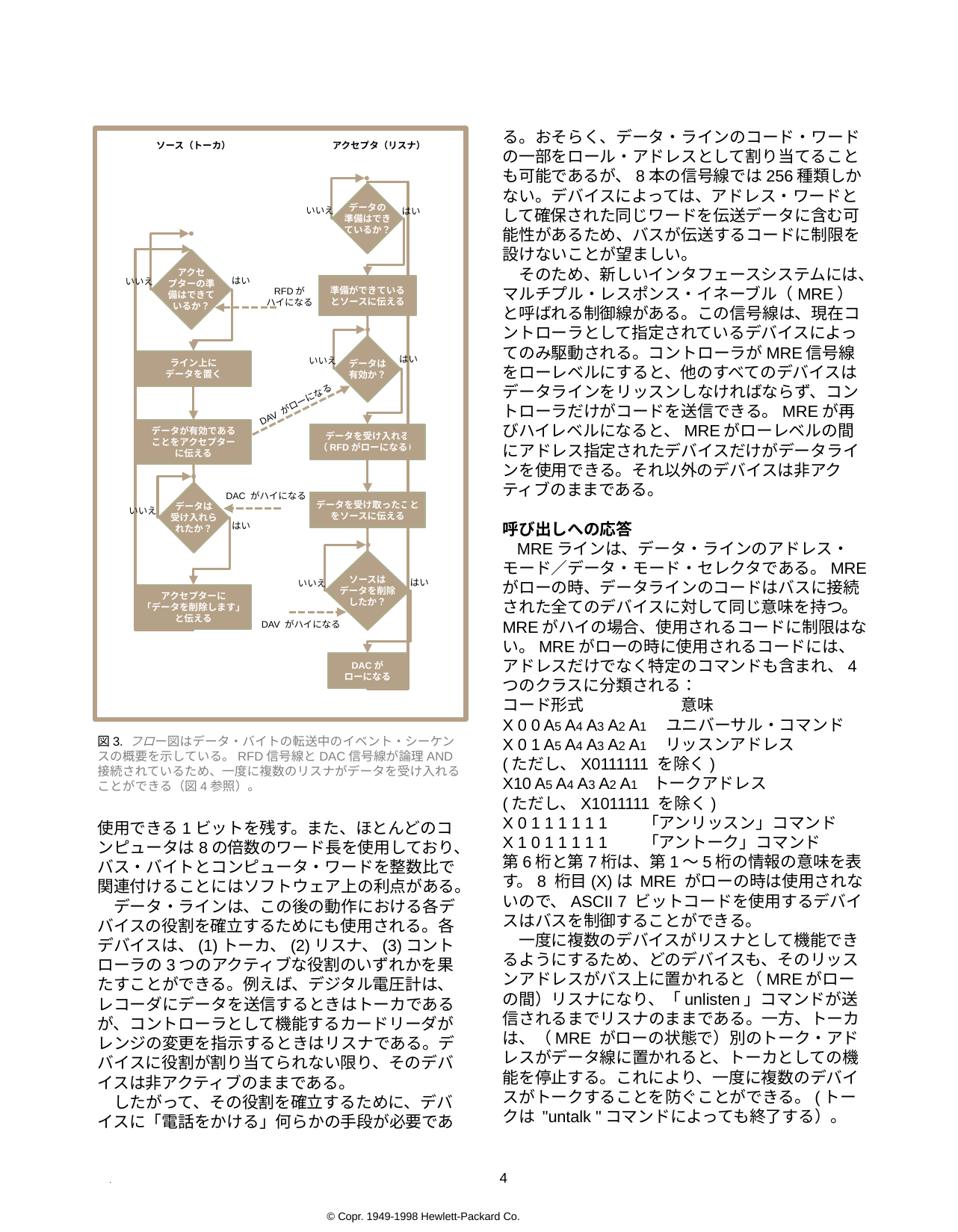

る。おそらく、データ・ラインのコード・ワード
の一部をロール・アドレスとして割り当てることも可能であるが、8本の信号線では256種類しかない。デバイスによっては、アドレス・ワードとして確保された同じワードを伝送データに含む可能性があるため、バスが伝送するコードに制限を設けないことが望ましい。
　そのため、新しいインタフェースシステムには、マルチプル・レスポンス・イネーブル（MRE）と呼ばれる制御線がある。この信号線は、現在コントローラとして指定されているデバイスによってのみ駆動される。コントローラがMRE信号線をローレベルにすると、他のすべてのデバイスはデータラインをリッスンしなければならず、コントローラだけがコードを送信できる。MREが再びハイレベルになると、MREがローレベルの間にアドレス指定されたデバイスだけがデータラインを使用できる。それ以外のデバイスは非アクティブのままである。

呼び出しへの応答
   MREラインは、データ・ラインのアドレス・モード／データ・モード・セレクタである。MREがローの時、データラインのコードはバスに接続された全てのデバイスに対して同じ意味を持つ。MREがハイの場合、使用されるコードに制限はない。MREがローの時に使用されるコードには、アドレスだけでなく特定のコマンドも含まれ、4つのクラスに分類される：
コード形式　　　　　　意味
X 0 0 A5 A4 A3 A2 A1　ユニバーサル・コマンド
X 0 1 A5 A4 A3 A2 A1　 リッスンアドレス
(ただし、X0111111 を除く)
X10 A5 A4 A3 A2 A1　トークアドレス
(ただし、X1011111 を除く)
X 0 1 1 1 1 1 1       「アンリッスン」コマンド
X 1 0 1 1 1 1 1       「アントーク」コマンド
第6桁と第7桁は、第1～5桁の情報の意味を表す。8 桁目(X)は MRE がローの時は使用されないので、ASCII 7 ビットコードを使用するデバイスはバスを制御することができる。
　一度に複数のデバイスがリスナとして機能できるようにするため、どのデバイスも、そのリッスンアドレスがバス上に置かれると（MREがローの間）リスナになり、「unlisten」コマンドが送信されるまでリスナのままである。一方、トーカは、（MRE がローの状態で）別のトーク・アドレスがデータ線に置かれると、トーカとしての機能を停止する。これにより、一度に複数のデバイスがトークすることを防ぐことができる。(トークは "untalk "コマンドによっても終了する）。
as role addresses but with 8 bils there are only 256 different words. Because data transmitted by some devices might include the same words set aside as address words, it is desirable to not place restrictions on the codes carried by the bus. Hence the new interface system has a control line called Multiple Response Enable (MRE). This line is driven only by the device that is currently designated as the Controller. When the Controller pulls the MRE line low, all other devices must listen to the data lines and only the Controller may then transmit codes. When MRE goes high again, only those devices that were addressed while MRE was low can use the data lines. All others remain inactive.

Responding to the Call
   The MRE line, then, is an address mode/data mode selector for the data lines. When MRE is low, the codes on the data lines have the same meanings for all devices connected lo the bus. When it is high. there are no restrictions on the codes used.
   The codes used when MRE is low, which include certain commands as well as addresses, fall into four classes:
Code form                         Meaning
X 0 0 A5 A4 A3 A2 A1      Universal commands
X 0 1 A5 A4 A3 A2 A1       Listen addresses
(except X 0 1 1 1 1 1 1)
X 1 0 A5 A4 A3 A2 A1       Talk addresses
(except X 1 0 1 1 1 1 1)
X 0 1 1 1 1 1 1 and           "Unlisten" command
X 1 0 1 1 1 1 1                   "Unlalk'' command
Note that the 6th and 7th digits indicate the meaning to be assigned to the information in the first 5 digits. The 8th digits (X) is not used when MRE is low so devices that use the ASCII 7-bit code are able to control the bus.
   To allow more than one device at a time to function as a listener, any device becomes a listener when its listen address is placed on the bus (while MRE is low) and it remains a listener until the "unlisten" command is transmitted. Talkers, on the other hand, stop functioning as talkers whenever another talk address is put on the data lines (with MRE low). This prevents more than one device from talking al a time. (Talking is also terminated by the "untalk" command.)

Data Transfer
Information-whether addresses, commands, measurement results, or other data-is transferred
on the data lines under control of a technique

ソース（トーカ）
アクセプタ（リスナ）

データの
準備はでき
ているか？
いいえ
はい

アクセ
プターの準
備はできて
いるか？
はい
いいえ
準備ができている
とソースに伝える
RFDが
ハイになる

データは
有効か？
ライン上に
データを置く
はい
いいえ
DAV がローになる
データが有効である
ことをアクセプター
に伝える
データを受け入れる （RFDがローになる）

データは
受け入れら
れたか？
DAC がハイになる
データを受け取ったこと
をソースに伝える
いいえ
はい

ソースは
データを削除
したか？
はい
いいえ
アクセプターに
「データを削除します」
と伝える
DAV がハイになる
DACが
ローになる
図3. フロー図はデータ・バイトの転送中のイベント・シーケンスの概要を示している。RFD信号線とDAC信号線が論理AND接続されているため、一度に複数のリスナがデータを受け入れることができる（図4参照）。
Fig. 3. Flow diagram outlines sequence of events during transfer of data byte. More than one listener at a time can accept data because of logical-AND connection of RFD and DAC lines (see Fig. 4).
使用できる1ビットを残す。また、ほとんどのコンピュータは8の倍数のワード長を使用しており、バス・バイトとコンピュータ・ワードを整数比で関連付けることにはソフトウェア上の利点がある。
　データ・ラインは、この後の動作における各デバイスの役割を確立するためにも使用される。各デバイスは、(1)トーカ、(2)リスナ、(3)コントローラの3つのアクティブな役割のいずれかを果たすことができる。例えば、デジタル電圧計は、レコーダにデータを送信するときはトーカであるが、コントローラとして機能するカードリーダがレンジの変更を指示するときはリスナである。デバイスに役割が割り当てられない限り、そのデバイスは非アクティブのままである。
　したがって、その役割を確立するために、デバイスに「電話をかける」何らかの手段が必要であ
if it should be necessary to transmit data through a noisy channel. Also, most computers use word lengths that are multiples of 8 and there are software advantages in having bus bytes and computer words related in an integral ratio.
   The data lines are also used for establishing the role of each device in the activity that is to follow. Each device can play one of three active roles: (1) talker, (2) listener, and (3) controller. A digital voltmeter is a talker, for instance, when it transmits data to a recorder but it becomes a listener when a card reader, acting as a controller, instructs it lo change ranges. Unless a device is assigned a role. it remains inactive. Some means of "ringing up" a device therefore is needed to establish its role. Presumably, one could set aside some of the data line code words
 .                                                                                                                                                                             4
© Copr. 1949-1998 Hewlett-Packard Co.